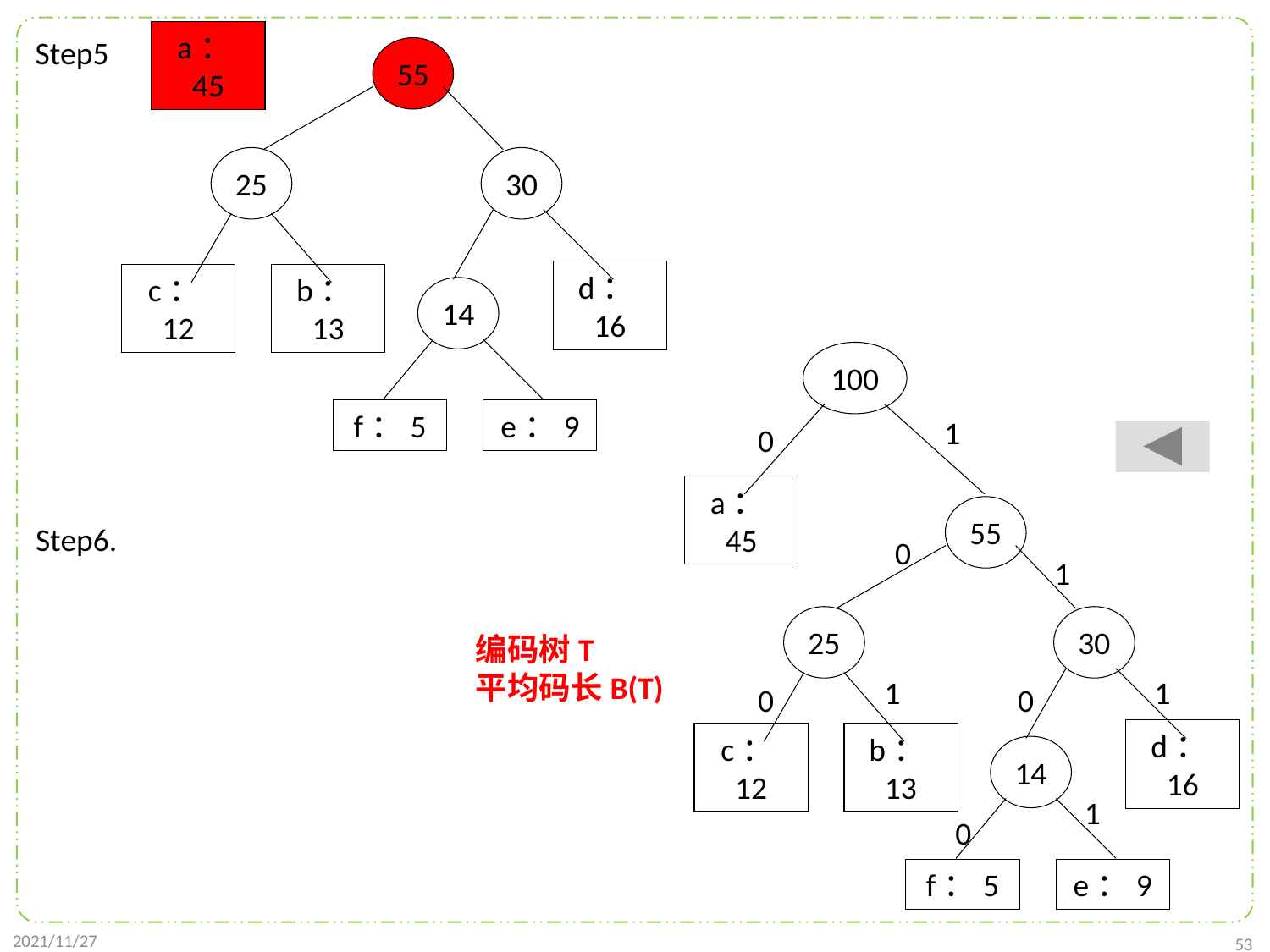

Step5
55

25
30

14
d：16
c：12
b：13

f：5
e：9
a：45
100

1
0

a：45
55

25
30

14
d：16
c：12
b：13

f：5
e：9
Step6.
0
1
编码树T
平均码长B(T)
1
1
0
0
1
0

2021/11/27
53